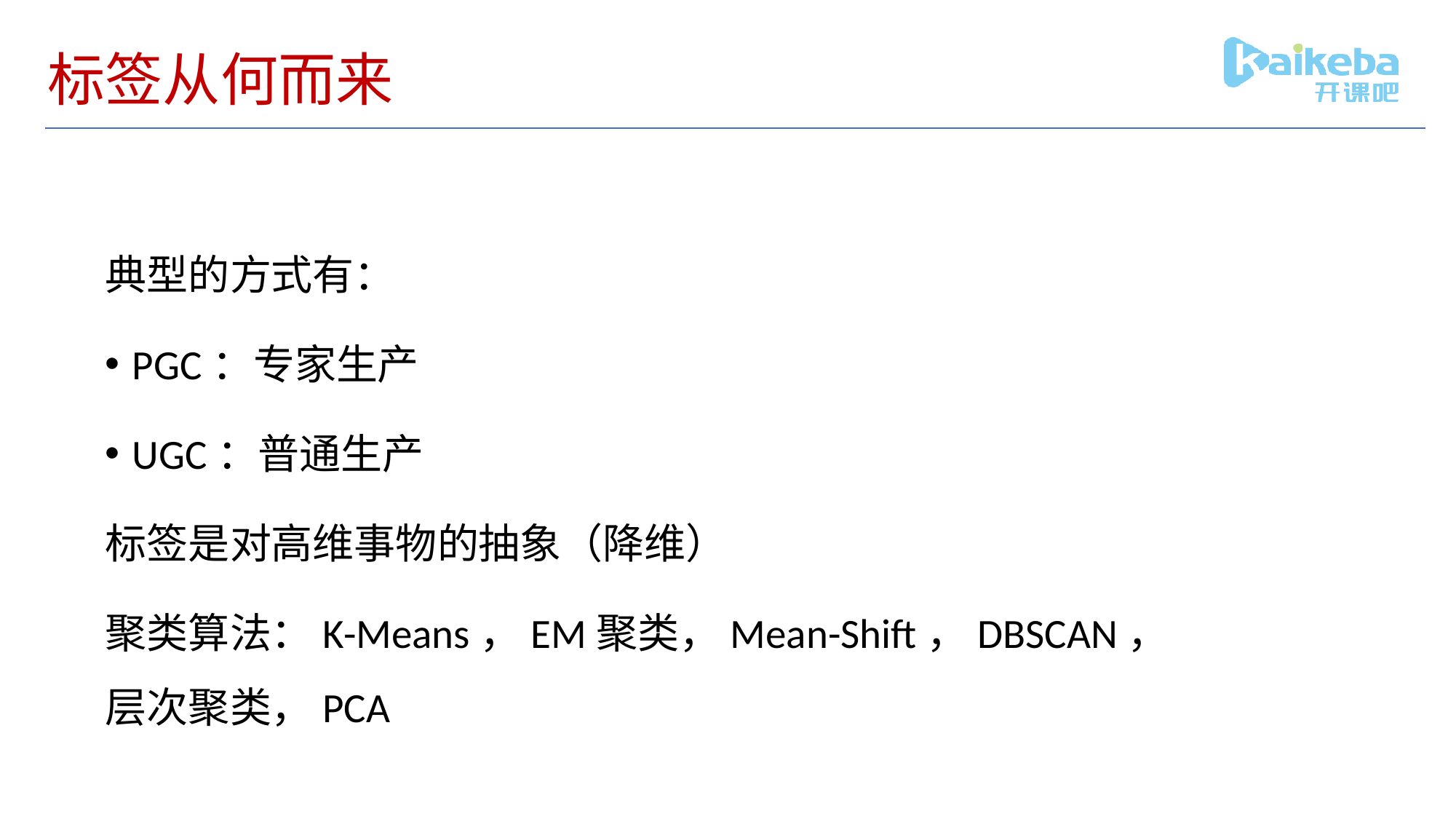

# 标签从何而来
典型的方式有：
PGC：专家生产
UGC：普通生产
标签是对高维事物的抽象（降维）
聚类算法：K-Means，EM聚类，Mean-Shift，DBSCAN，层次聚类，PCA